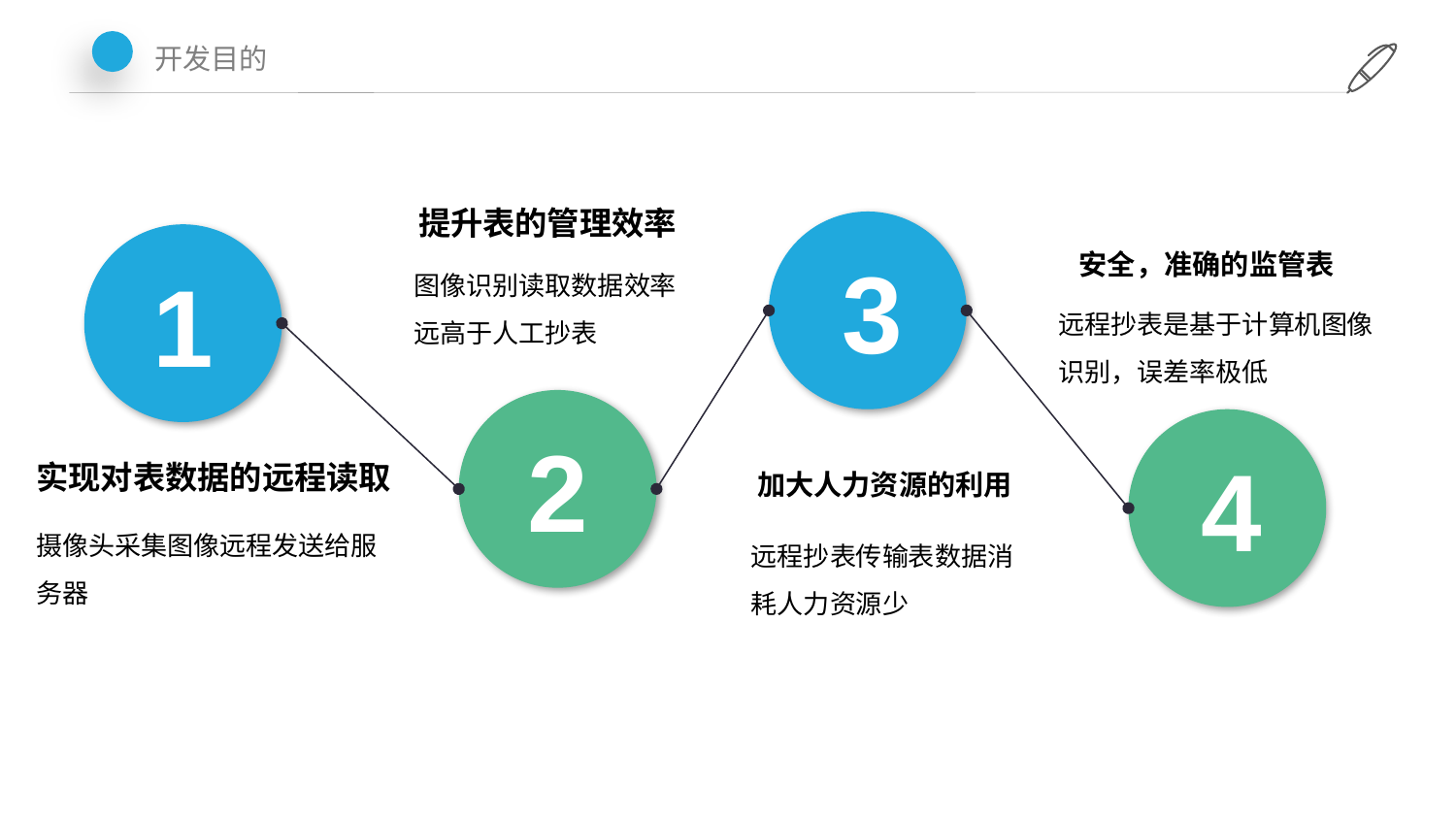

开发目的
提升表的管理效率
 3
1
安全，准确的监管表
图像识别读取数据效率远高于人工抄表
远程抄表是基于计算机图像识别，误差率极低
2
 4
实现对表数据的远程读取
加大人力资源的利用
摄像头采集图像远程发送给服务器
远程抄表传输表数据消耗人力资源少